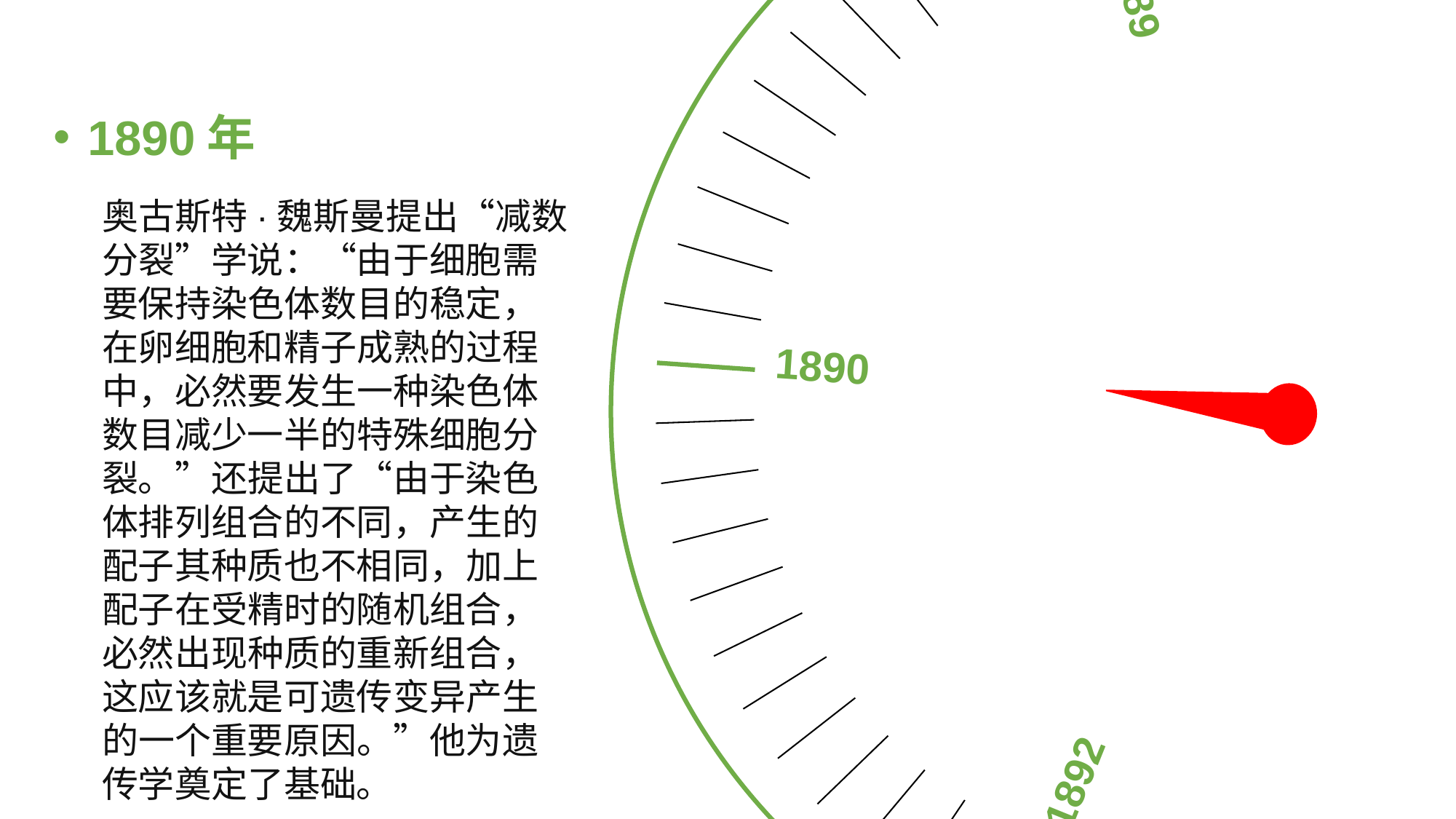

1890
1889
1892
1888
1893
1890年
奥古斯特·魏斯曼提出“减数分裂”学说：“由于细胞需要保持染色体数目的稳定，在卵细胞和精子成熟的过程中，必然要发生一种染色体数目减少一半的特殊细胞分裂。”还提出了“由于染色体排列组合的不同，产生的配子其种质也不相同，加上配子在受精时的随机组合，必然出现种质的重新组合，这应该就是可遗传变异产生的一个重要原因。”他为遗传学奠定了基础。